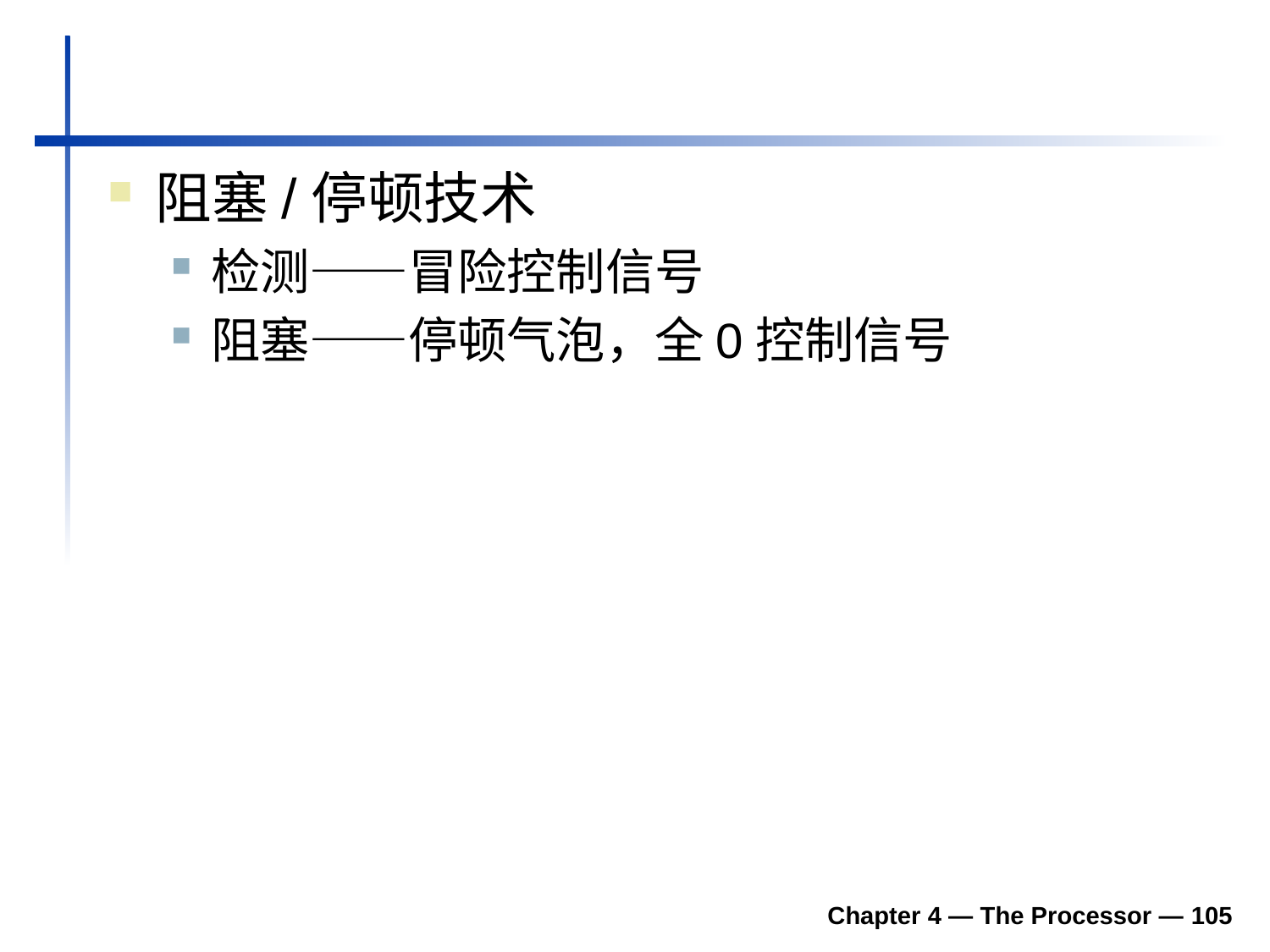

#
阻塞/停顿技术
检测——冒险控制信号
阻塞——停顿气泡，全0控制信号
Chapter 4 — The Processor — 105